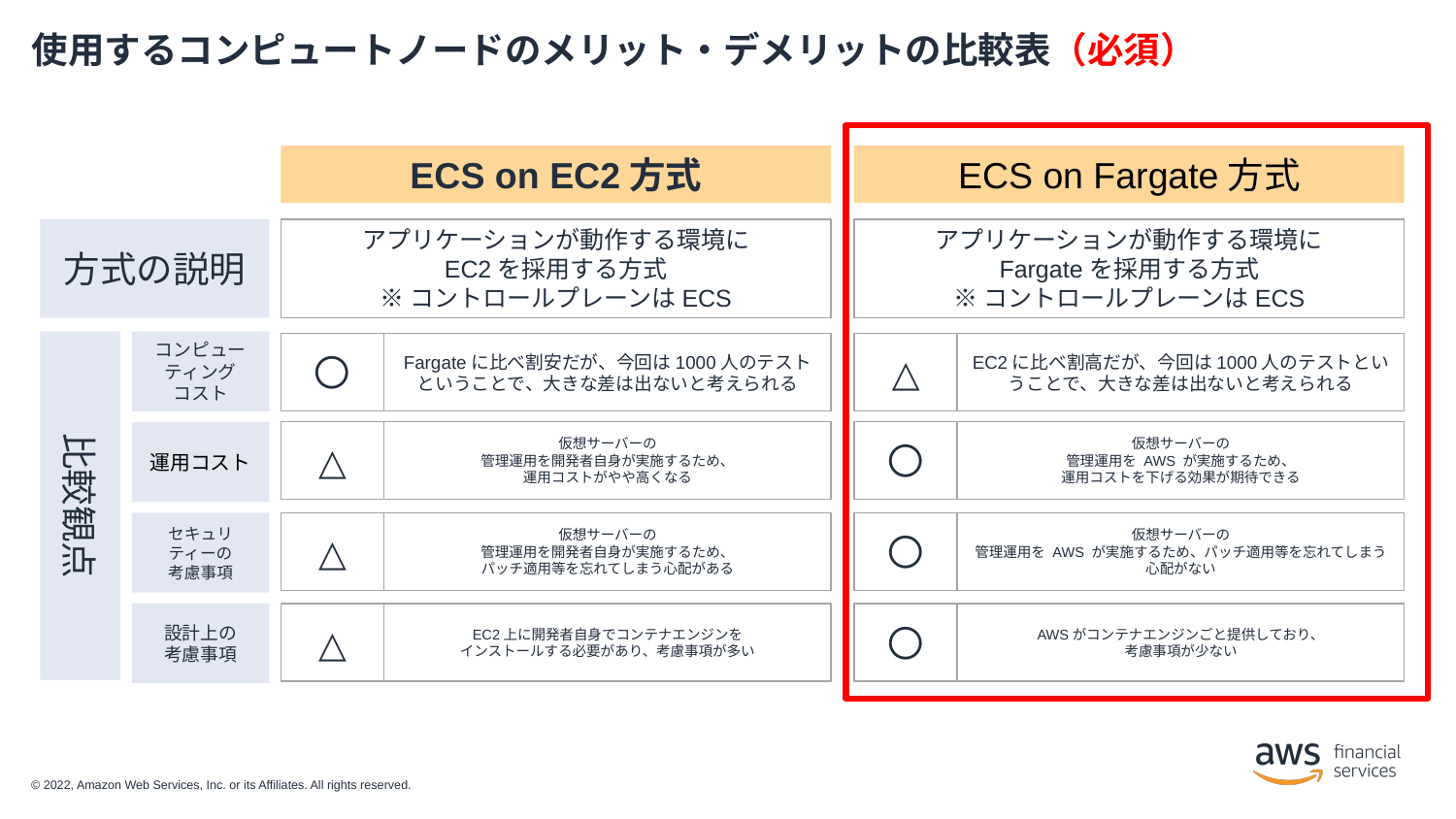

# 使用するコンピュートノードのメリット・デメリットの比較表（必須）

ECS on EC2方式
ECS on Fargate方式
方式の説明
アプリケーションが動作する環境に
EC2を採用する方式
※コントロールプレーンはECS
アプリケーションが動作する環境に
Fargateを採用する方式
※コントロールプレーンはECS
コンピューティング
コスト
〇
Fargateに比べ割安だが、今回は1000人のテストということで、大きな差は出ないと考えられる
△
EC2に比べ割高だが、今回は1000人のテストということで、大きな差は出ないと考えられる
△
仮想サーバーの
管理運用を開発者自身が実施するため、
運用コストがやや高くなる
〇
仮想サーバーの
管理運用を AWS が実施するため、
運用コストを下げる効果が期待できる
運用コスト
比較観点
セキュリティーの
考慮事項
△
仮想サーバーの
管理運用を開発者自身が実施するため、
パッチ適用等を忘れてしまう心配がある
〇
仮想サーバーの
管理運用を AWS が実施するため、パッチ適用等を忘れてしまう心配がない
設計上の
考慮事項
△
EC2上に開発者自身でコンテナエンジンを
インストールする必要があり、考慮事項が多い
〇
AWSがコンテナエンジンごと提供しており、
考慮事項が少ない